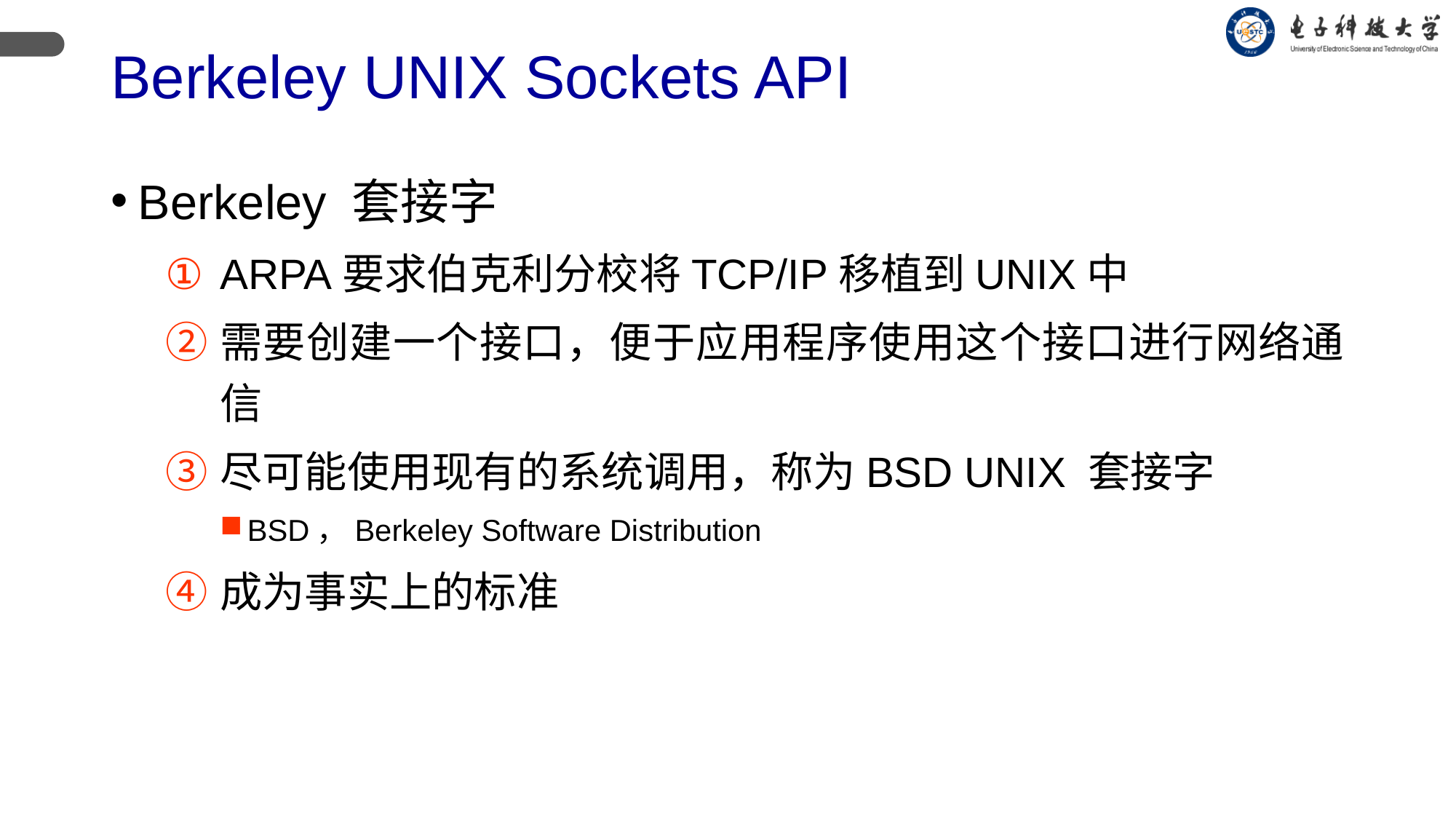

# Berkeley UNIX Sockets API
Berkeley 套接字
ARPA要求伯克利分校将TCP/IP移植到UNIX中
需要创建一个接口，便于应用程序使用这个接口进行网络通信
尽可能使用现有的系统调用，称为BSD UNIX 套接字
BSD，Berkeley Software Distribution
成为事实上的标准